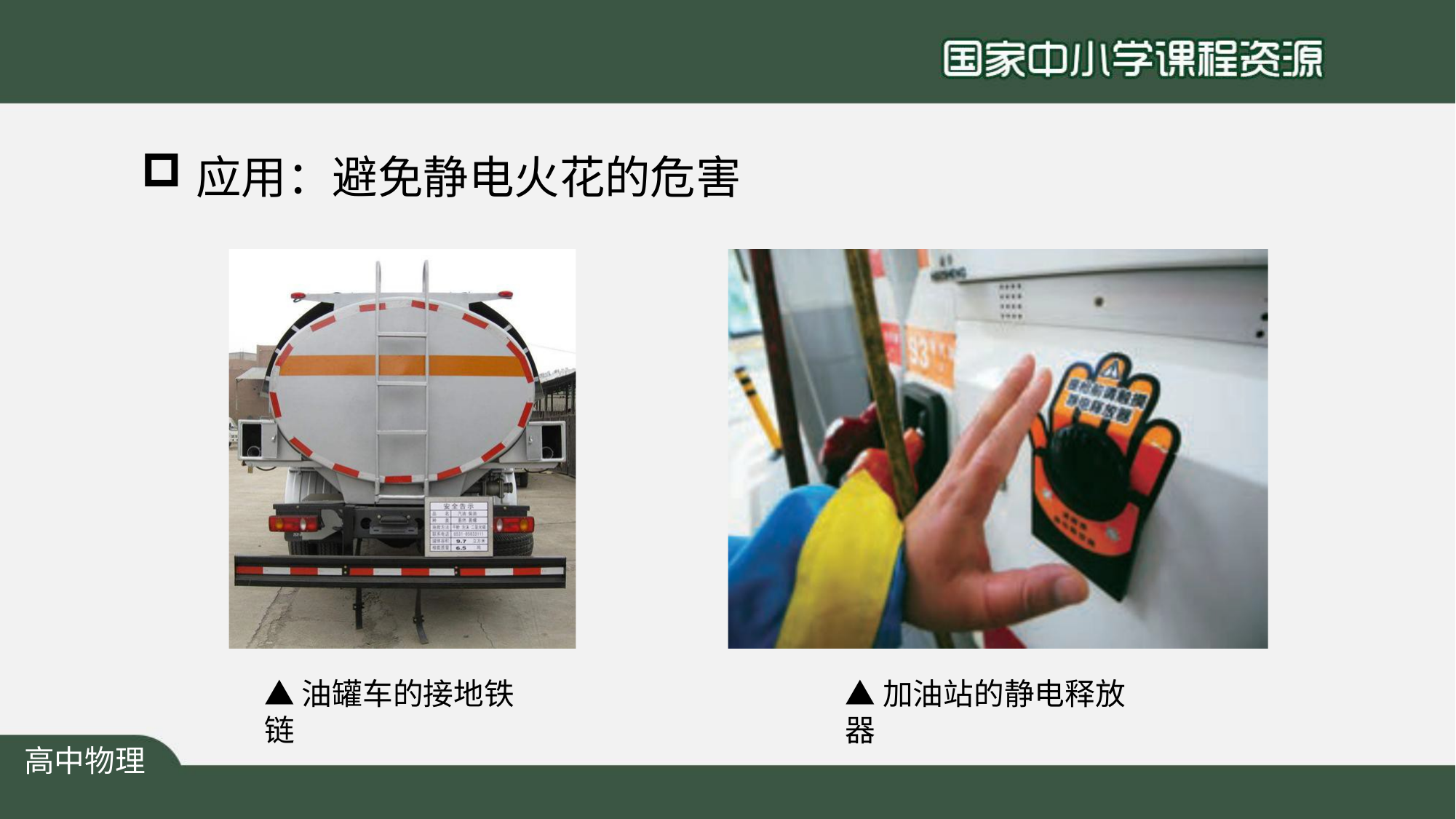

应用：避免静电火花的危害

▲油罐车的接地铁链
▲加油站的静电释放器
高中物理